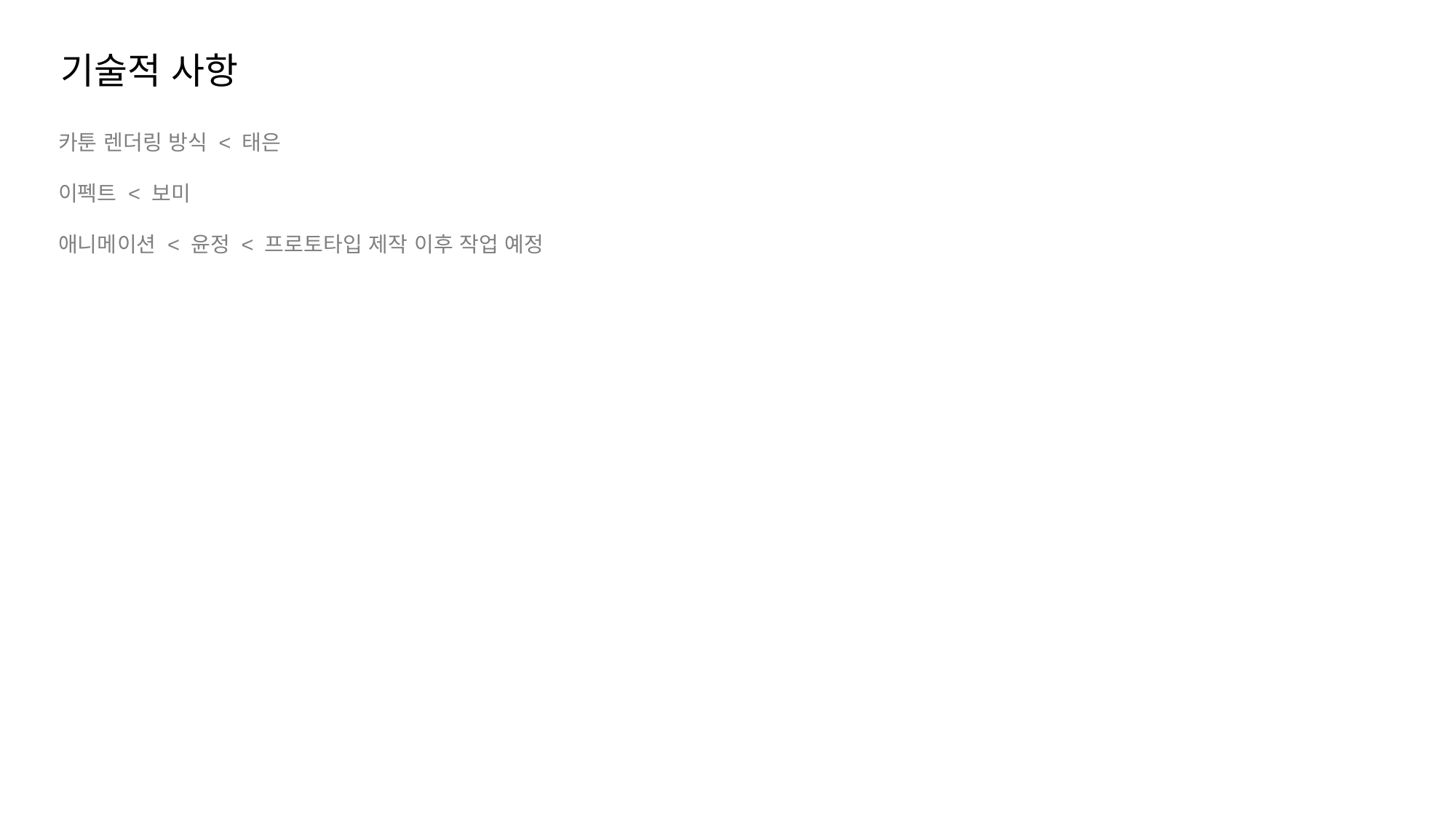

기술적 사항
카툰 렌더링 방식 < 태은

이펙트 < 보미

애니메이션 < 윤정 < 프로토타입 제작 이후 작업 예정